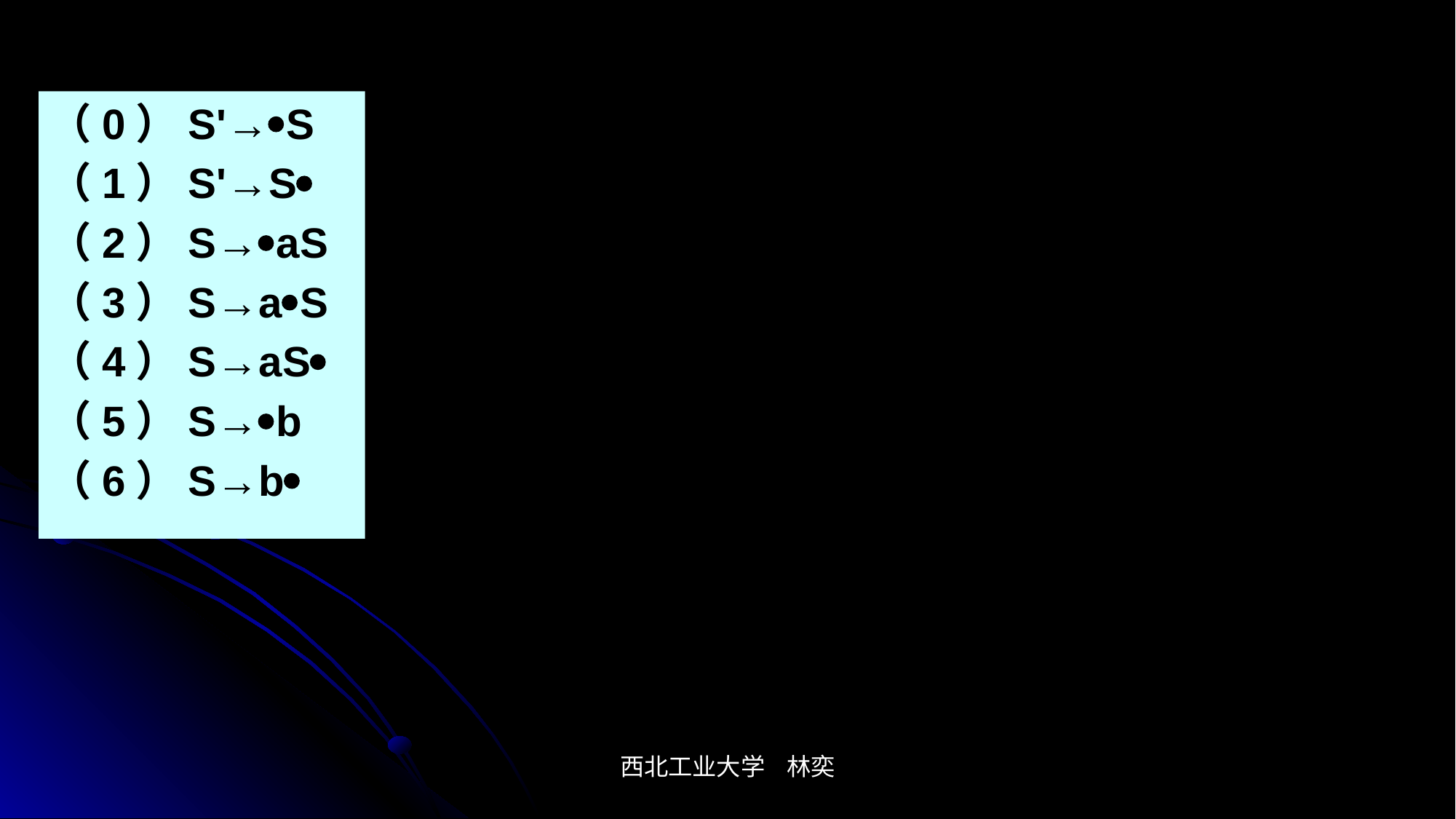

#
（0）S'→•S
（1）S'→S•
（2）S→•aS
（3）S→a•S
（4）S→aS•
（5）S→•b
（6）S→b•

西北工业大学    林奕
118